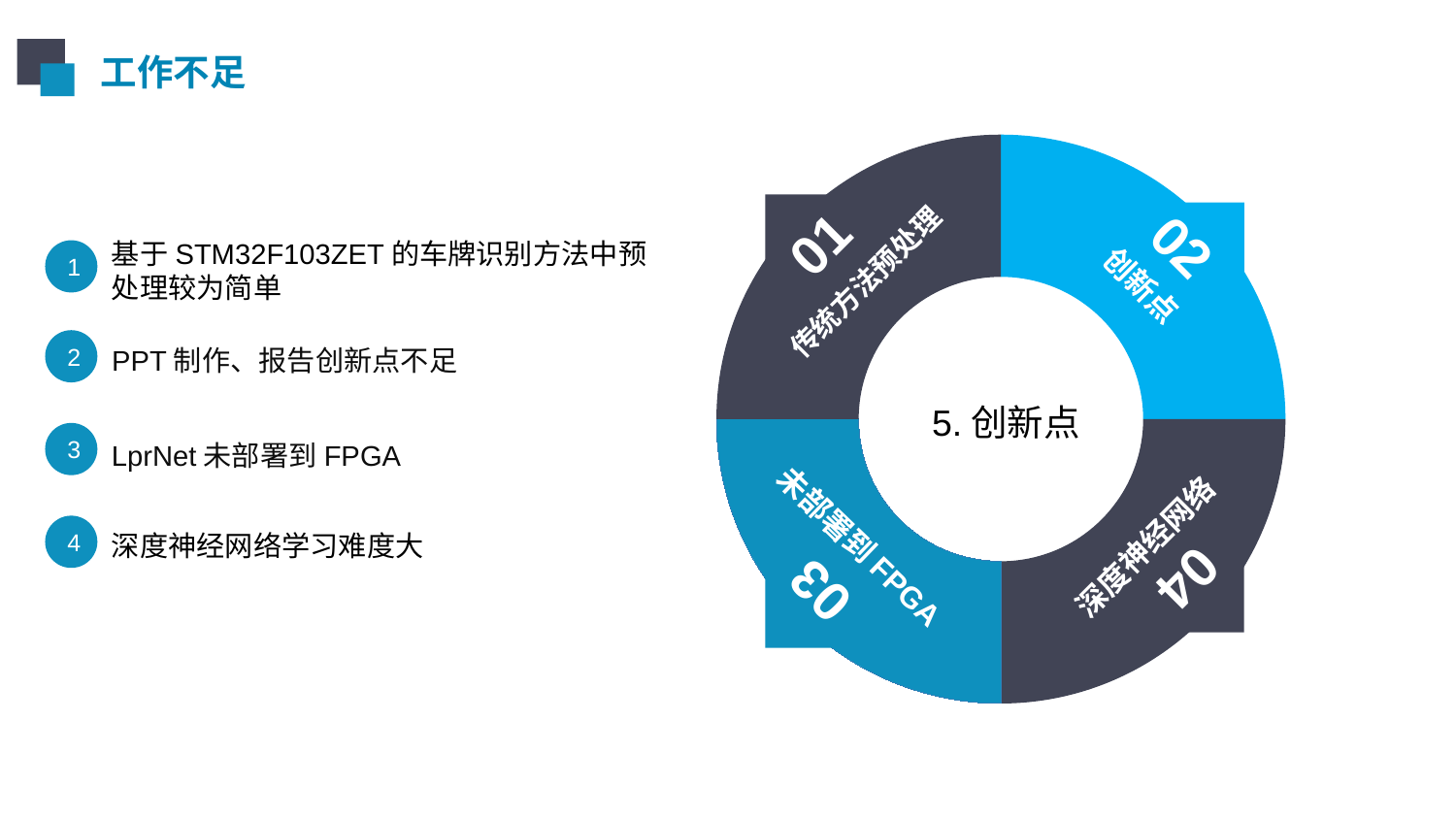

工作不足

### Chart

| Category | 销售额 |
|---|---|
| 第一季度 | 30.0 |
| 第二季度 | 30.0 |
| 第三季度 | 30.0 |
| 第四季度 | 30.0 |

01
02
传统方法预处理
创新点
未部署到FPGA
深度神经网络
04

03

基于STM32F103ZET的车牌识别方法中预处理较为简单
1
2
PPT制作、报告创新点不足
5.创新点
3
LprNet未部署到FPGA
4
深度神经网络学习难度大